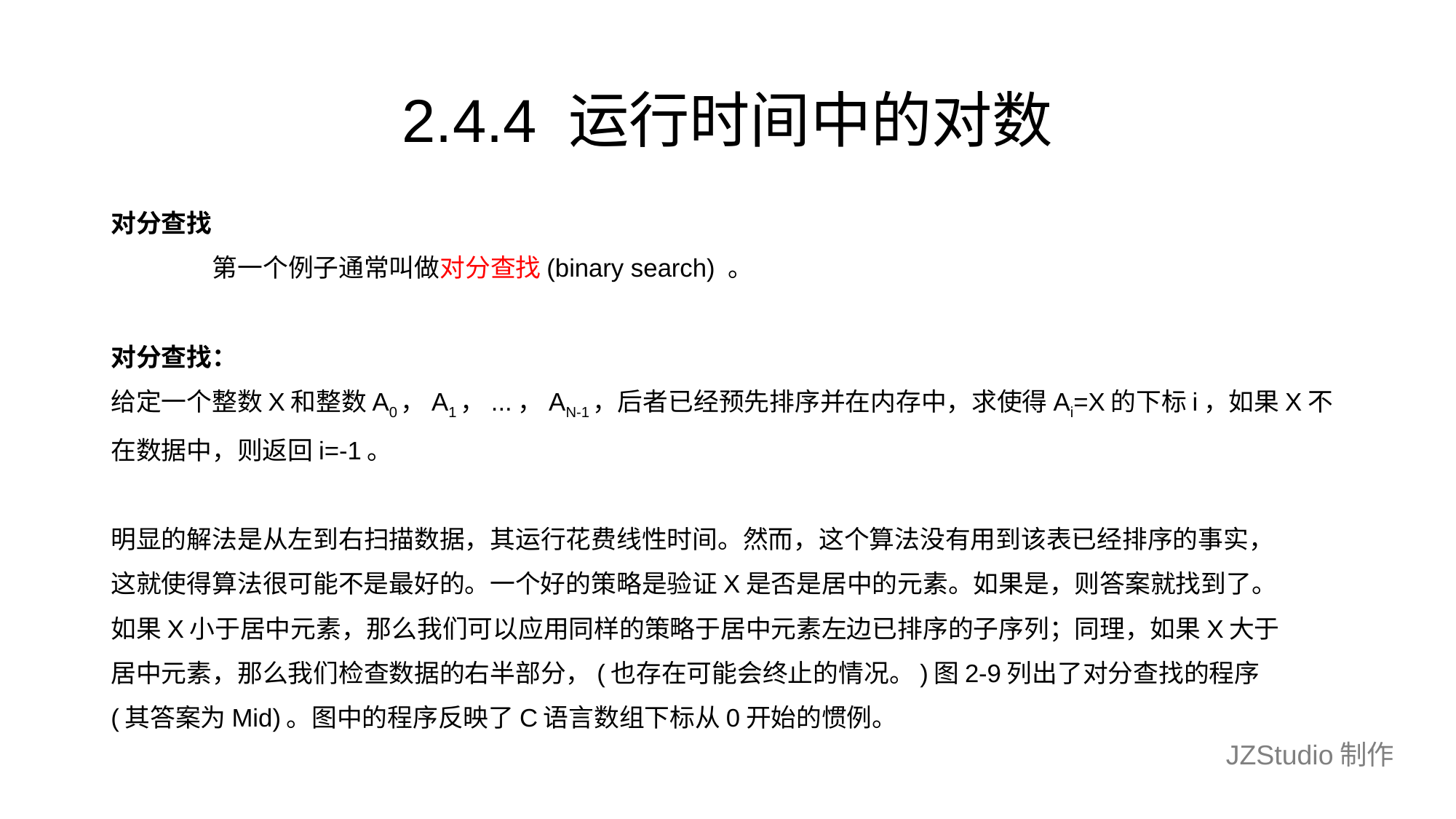

# 2.4.4 运行时间中的对数
对分查找
	第一个例子通常叫做对分查找(binary search) 。

对分查找：
给定一个整数X和整数A0，A1，...，AN-1，后者已经预先排序并在内存中，求使得Ai=X的下标i，如果X不
在数据中，则返回i=-1。

明显的解法是从左到右扫描数据，其运行花费线性时间。然而，这个算法没有用到该表已经排序的事实，
这就使得算法很可能不是最好的。一个好的策略是验证X是否是居中的元素。如果是，则答案就找到了。
如果X小于居中元素，那么我们可以应用同样的策略于居中元素左边已排序的子序列；同理，如果X大于
居中元素，那么我们检查数据的右半部分，(也存在可能会终止的情况。)图2-9列出了对分查找的程序
(其答案为Mid)。图中的程序反映了C语言数组下标从0开始的惯例。